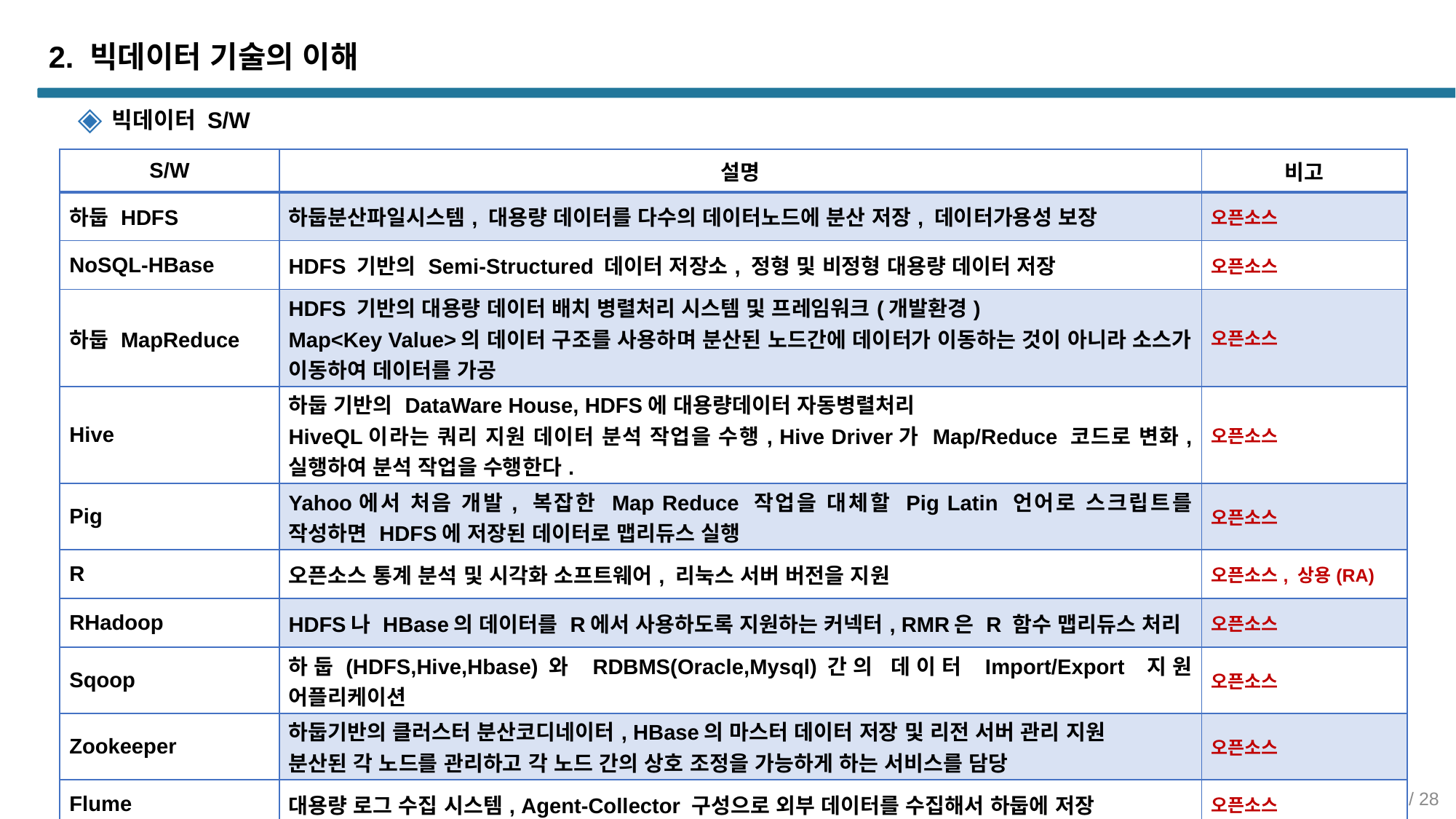

# 2. 빅데이터 기술의 이해
빅데이터 S/W
| S/W | 설명 | 비고 |
| --- | --- | --- |
| 하둡 HDFS | 하둡분산파일시스템, 대용량 데이터를 다수의 데이터노드에 분산 저장, 데이터가용성 보장 | 오픈소스 |
| NoSQL-HBase | HDFS 기반의 Semi-Structured 데이터 저장소, 정형 및 비정형 대용량 데이터 저장 | 오픈소스 |
| 하둡 MapReduce | HDFS 기반의 대용량 데이터 배치 병렬처리 시스템 및 프레임워크(개발환경) Map<Key Value>의 데이터 구조를 사용하며 분산된 노드간에 데이터가 이동하는 것이 아니라 소스가 이동하여 데이터를 가공 | 오픈소스 |
| Hive | 하둡 기반의 DataWare House, HDFS에 대용량데이터 자동병렬처리 HiveQL이라는 쿼리 지원 데이터 분석 작업을 수행, Hive Driver가 Map/Reduce 코드로 변화, 실행하여 분석 작업을 수행한다. | 오픈소스 |
| Pig | Yahoo에서 처음 개발, 복잡한 Map Reduce 작업을 대체할 Pig Latin 언어로 스크립트를 작성하면 HDFS에 저장된 데이터로 맵리듀스 실행 | 오픈소스 |
| R | 오픈소스 통계 분석 및 시각화 소프트웨어, 리눅스 서버 버전을 지원 | 오픈소스, 상용(RA) |
| RHadoop | HDFS나 HBase의 데이터를 R에서 사용하도록 지원하는 커넥터, RMR은 R 함수 맵리듀스 처리 | 오픈소스 |
| Sqoop | 하둡(HDFS,Hive,Hbase)와 RDBMS(Oracle,Mysql)간의 데이터 Import/Export 지원 어플리케이션 | 오픈소스 |
| Zookeeper | 하둡기반의 클러스터 분산코디네이터, HBase의 마스터 데이터 저장 및 리전 서버 관리 지원 분산된 각 노드를 관리하고 각 노드 간의 상호 조정을 가능하게 하는 서비스를 담당 | 오픈소스 |
| Flume | 대용량 로그 수집 시스템, Agent-Collector 구성으로 외부 데이터를 수집해서 하둡에 저장 | 오픈소스 |
/ 28